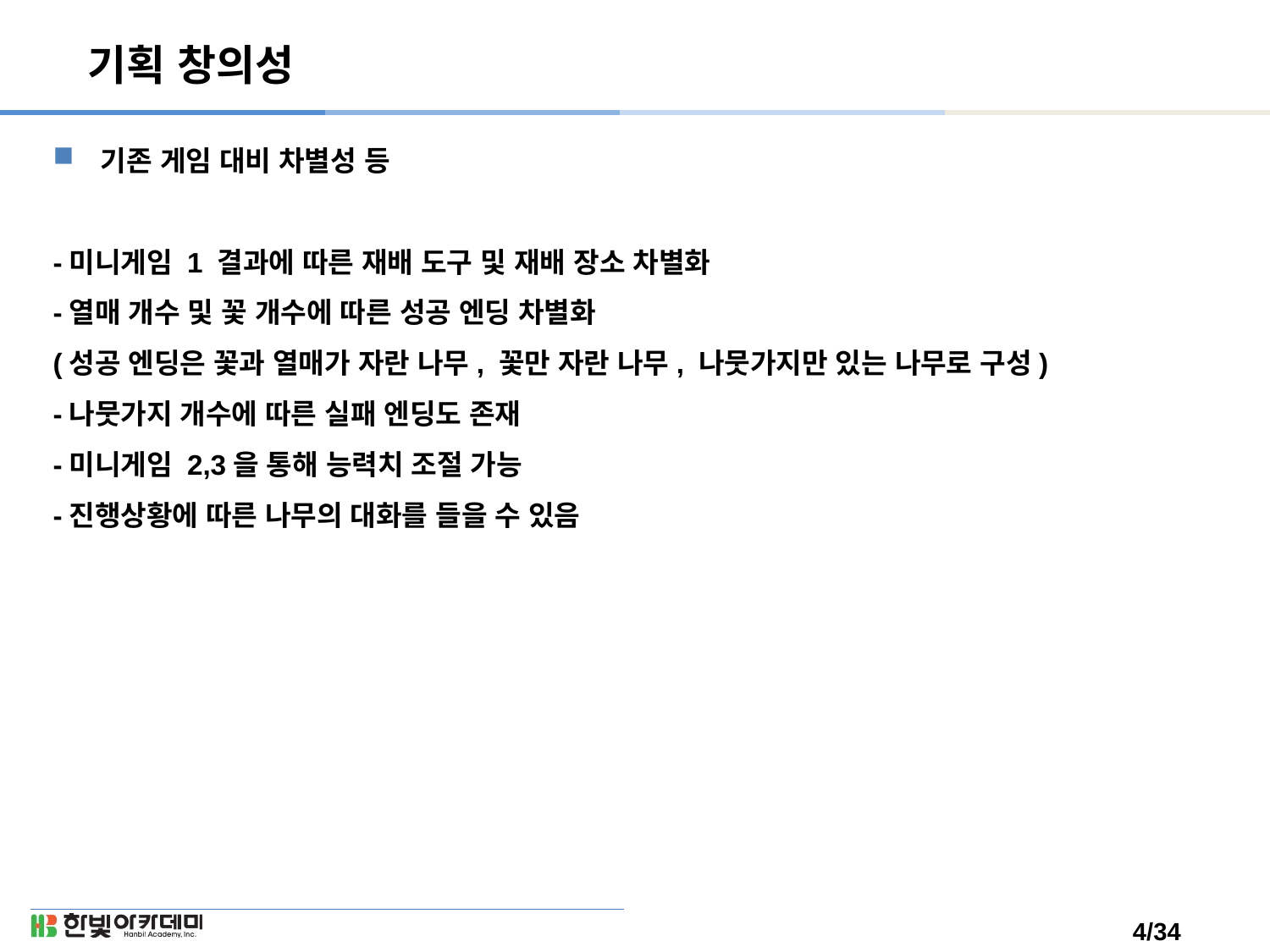

# 기획 창의성
기존 게임 대비 차별성 등

-미니게임 1 결과에 따른 재배 도구 및 재배 장소 차별화
-열매 개수 및 꽃 개수에 따른 성공 엔딩 차별화
(성공 엔딩은 꽃과 열매가 자란 나무, 꽃만 자란 나무, 나뭇가지만 있는 나무로 구성)
-나뭇가지 개수에 따른 실패 엔딩도 존재
-미니게임 2,3을 통해 능력치 조절 가능
-진행상황에 따른 나무의 대화를 들을 수 있음